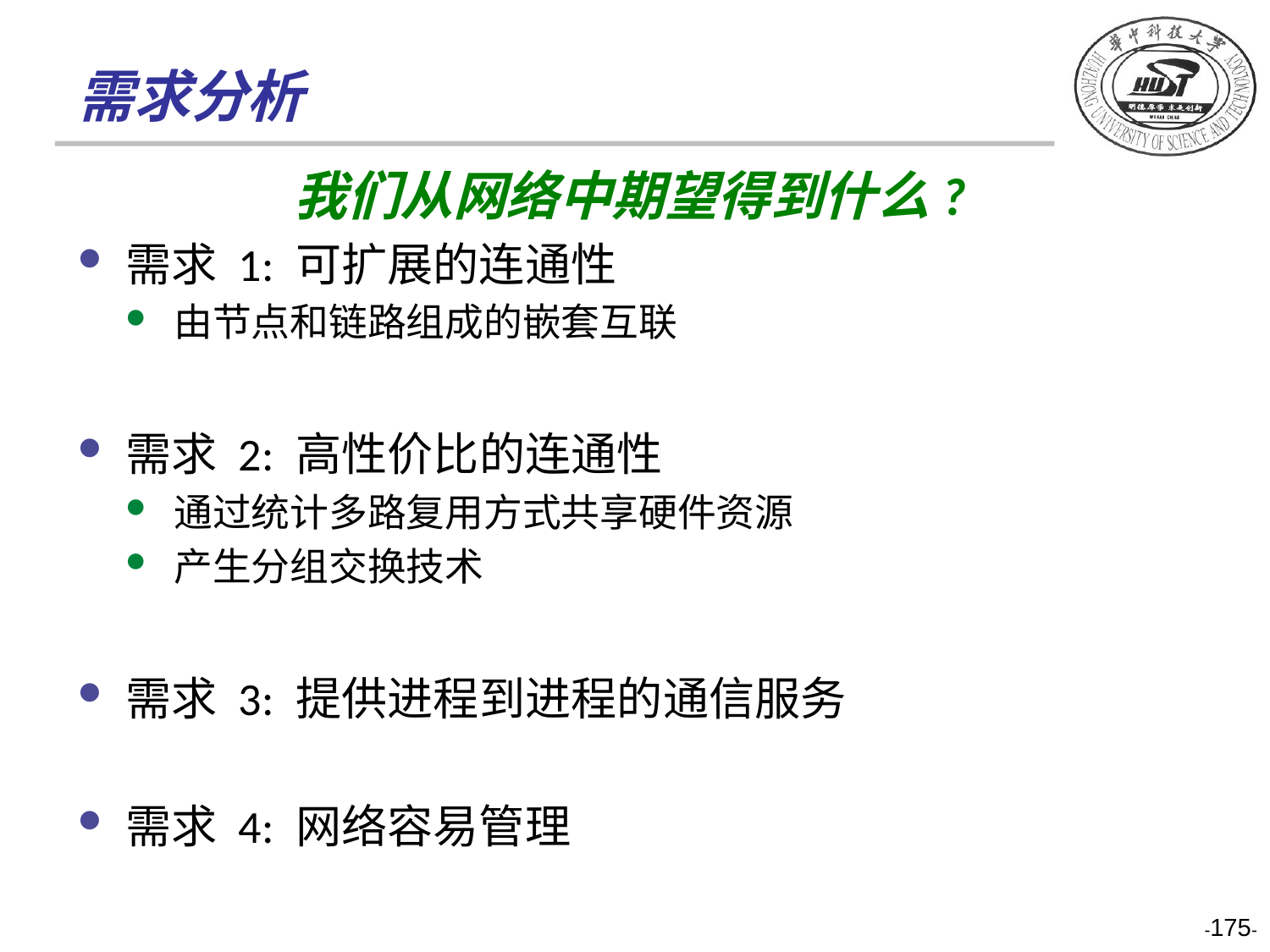

需求分析
我们从网络中期望得到什么?
需求 1: 可扩展的连通性
由节点和链路组成的嵌套互联

需求 2: 高性价比的连通性
通过统计多路复用方式共享硬件资源
产生分组交换技术

需求 3: 提供进程到进程的通信服务

需求 4: 网络容易管理

-175-